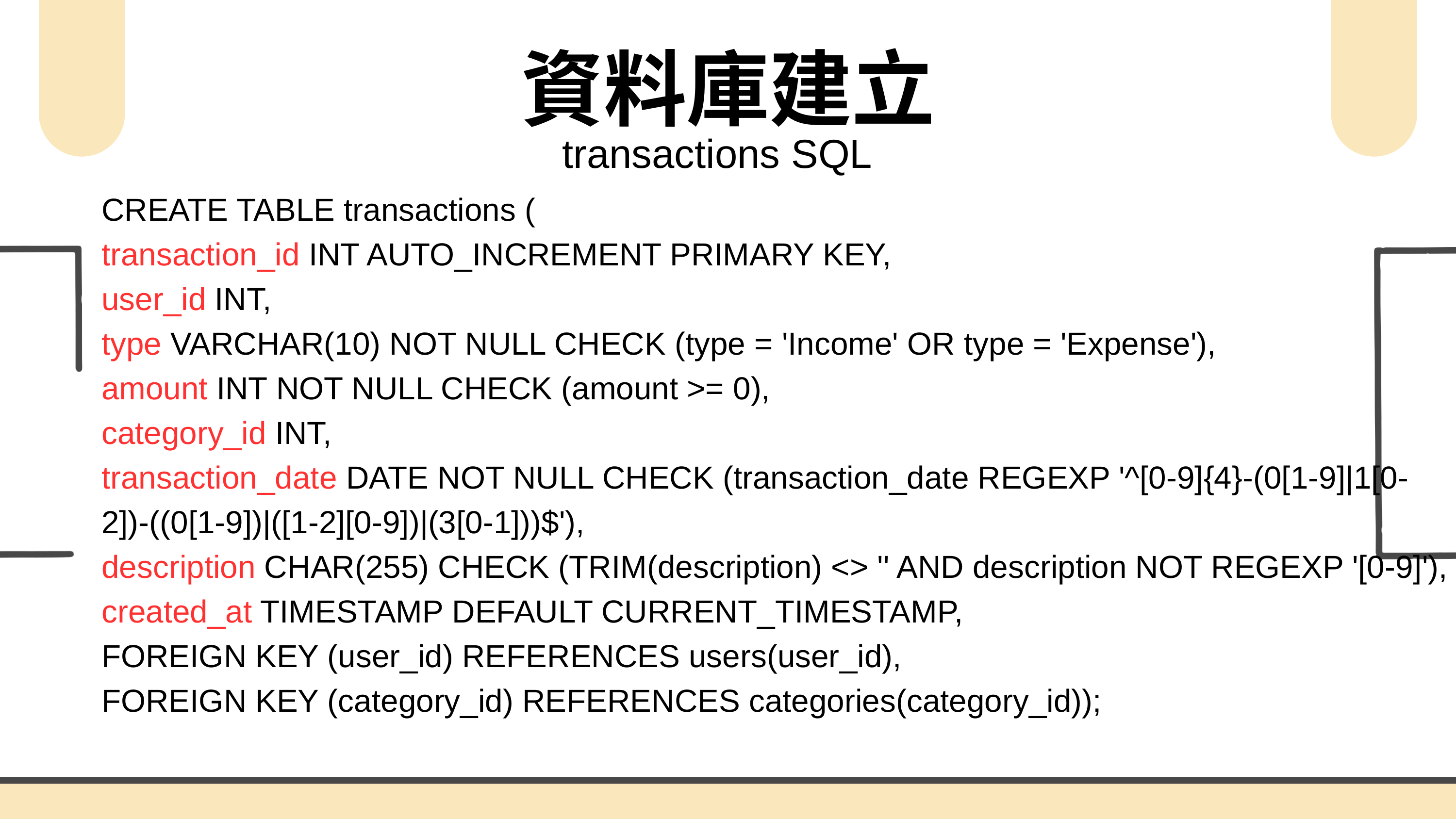

資料庫建立
transactions SQL
CREATE TABLE transactions (
transaction_id INT AUTO_INCREMENT PRIMARY KEY,
user_id INT,
type VARCHAR(10) NOT NULL CHECK (type = 'Income' OR type = 'Expense'),
amount INT NOT NULL CHECK (amount >= 0),
category_id INT,
transaction_date DATE NOT NULL CHECK (transaction_date REGEXP '^[0-9]{4}-(0[1-9]|1[0-2])-((0[1-9])|([1-2][0-9])|(3[0-1]))$'),
description CHAR(255) CHECK (TRIM(description) <> '' AND description NOT REGEXP '[0-9]'),
created_at TIMESTAMP DEFAULT CURRENT_TIMESTAMP,
FOREIGN KEY (user_id) REFERENCES users(user_id),
FOREIGN KEY (category_id) REFERENCES categories(category_id));